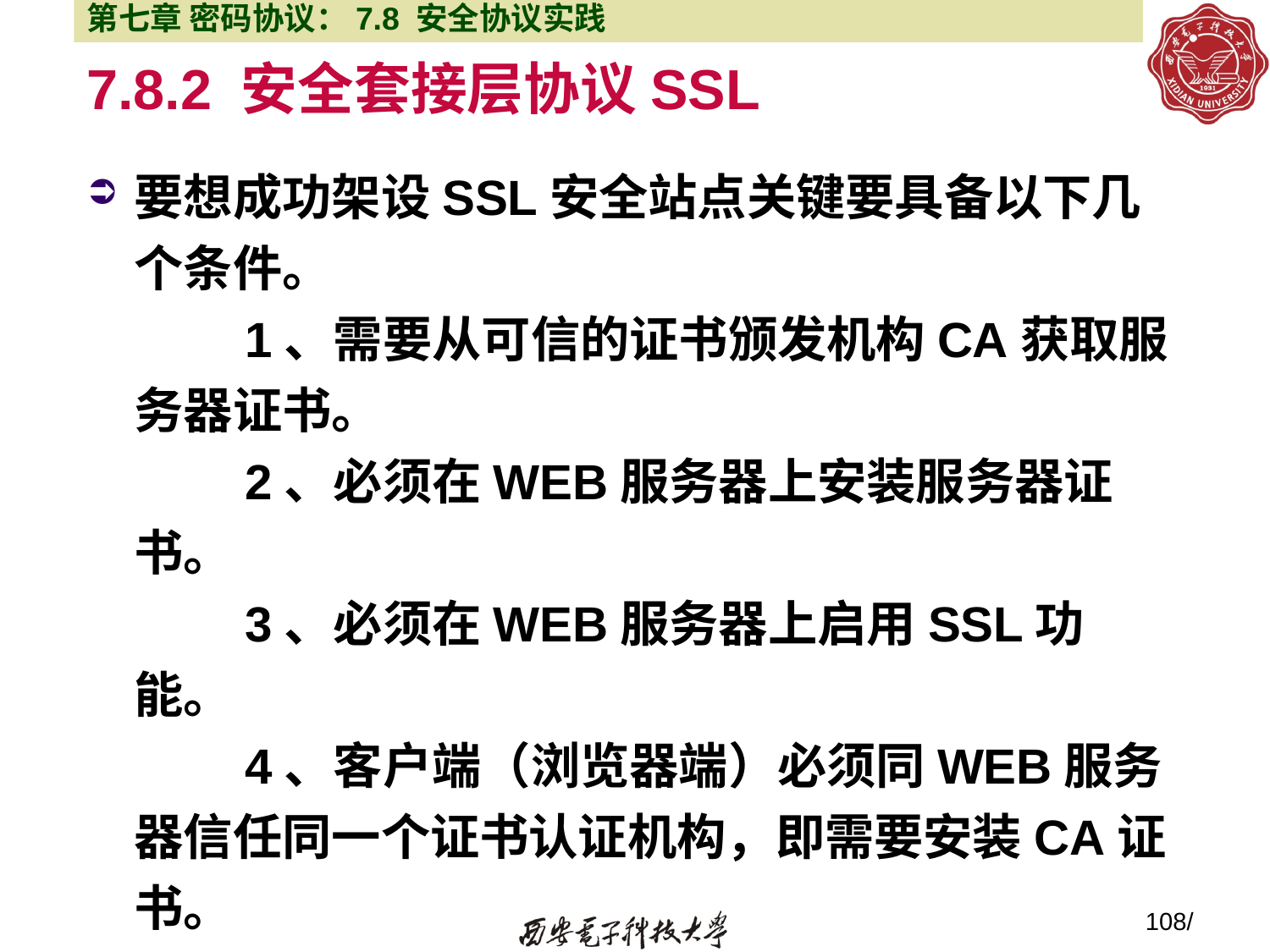

第七章 密码协议：7.8 安全协议实践
7.8.2 安全套接层协议SSL
要想成功架设SSL安全站点关键要具备以下几个条件。
　　1、需要从可信的证书颁发机构CA获取服务器证书。
　　2、必须在WEB服务器上安装服务器证书。
　　3、必须在WEB服务器上启用SSL功能。
　　4、客户端（浏览器端）必须同WEB服务器信任同一个证书认证机构，即需要安装CA证书。
108/